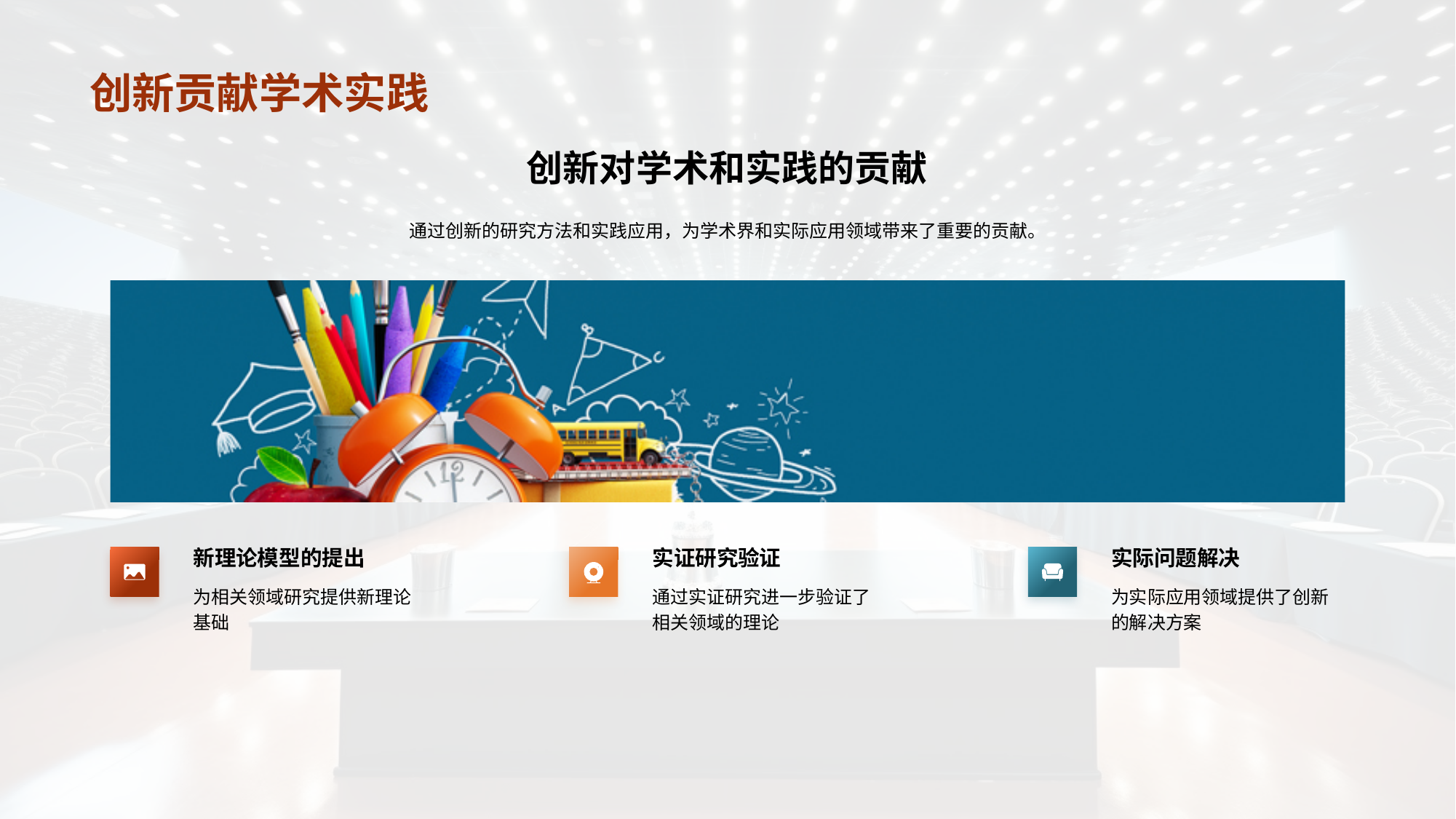

# 创新贡献学术实践
创新对学术和实践的贡献
通过创新的研究方法和实践应用，为学术界和实际应用领域带来了重要的贡献。

新理论模型的提出

为相关领域研究提供新理论基础
实证研究验证
实际问题解决

通过实证研究进一步验证了相关领域的理论
为实际应用领域提供了创新的解决方案